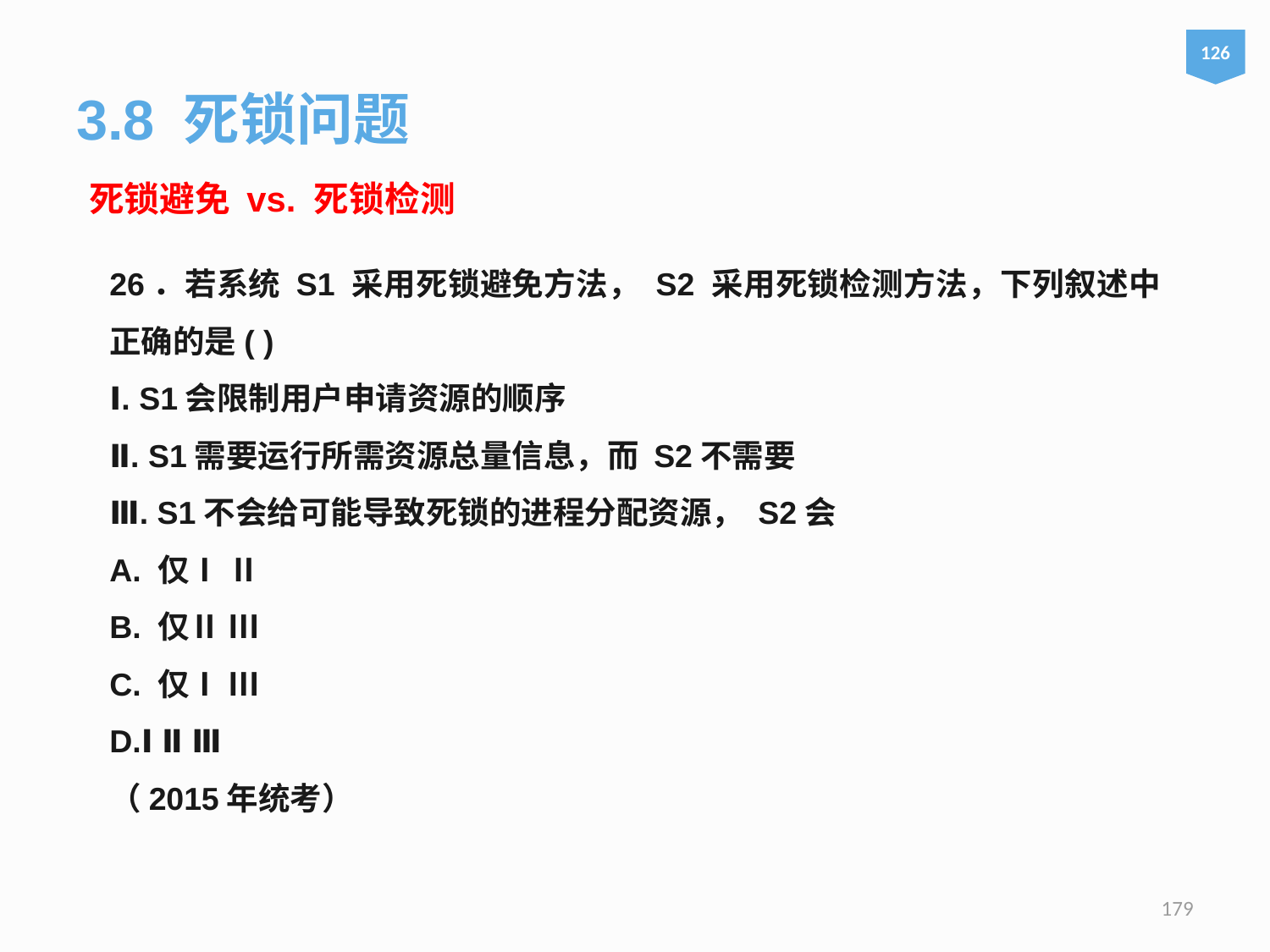

126
3.8 死锁问题
死锁避免 vs. 死锁检测

26．若系统 S1 采用死锁避免方法， S2 采用死锁检测方法，下列叙述中正确的是( )
Ⅰ. S1会限制用户申请资源的顺序
Ⅱ. S1需要运行所需资源总量信息，而 S2不需要
Ⅲ. S1不会给可能导致死锁的进程分配资源， S2会
A. 仅Ⅰ Ⅱ
B. 仅Ⅱ Ⅲ
C. 仅Ⅰ Ⅲ
D.Ⅰ Ⅱ Ⅲ
（2015年统考）
179